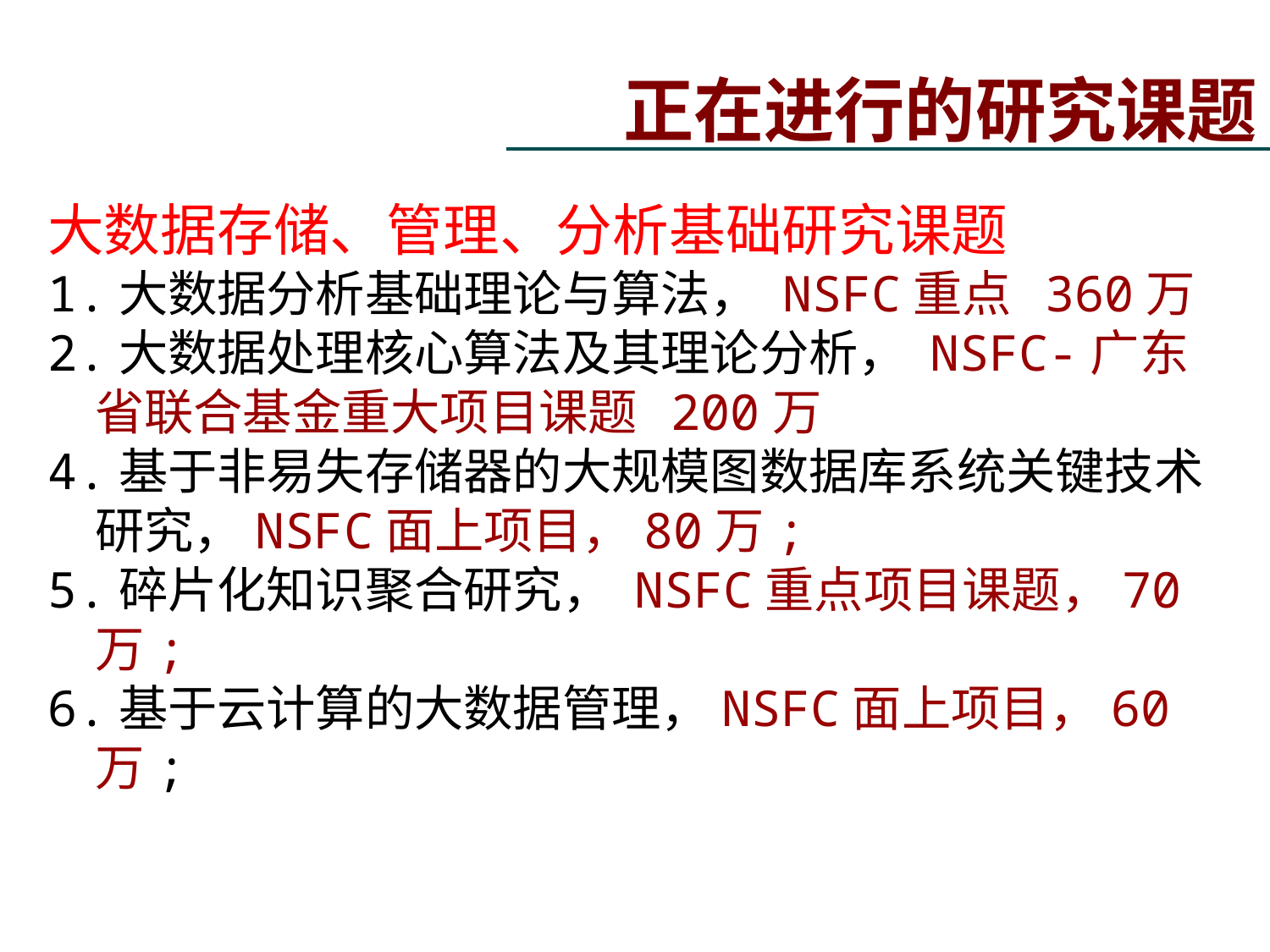

正在进行的研究课题
大数据存储、管理、分析基础研究课题
1.大数据分析基础理论与算法， NSFC重点  360万
2.大数据处理核心算法及其理论分析， NSFC-广东省联合基金重大项目课题  200万
4.基于非易失存储器的大规模图数据库系统关键技术研究，NSFC面上项目，80万;
5.碎片化知识聚合研究， NSFC重点项目课题，70万;
6.基于云计算的大数据管理，NSFC面上项目，60万;